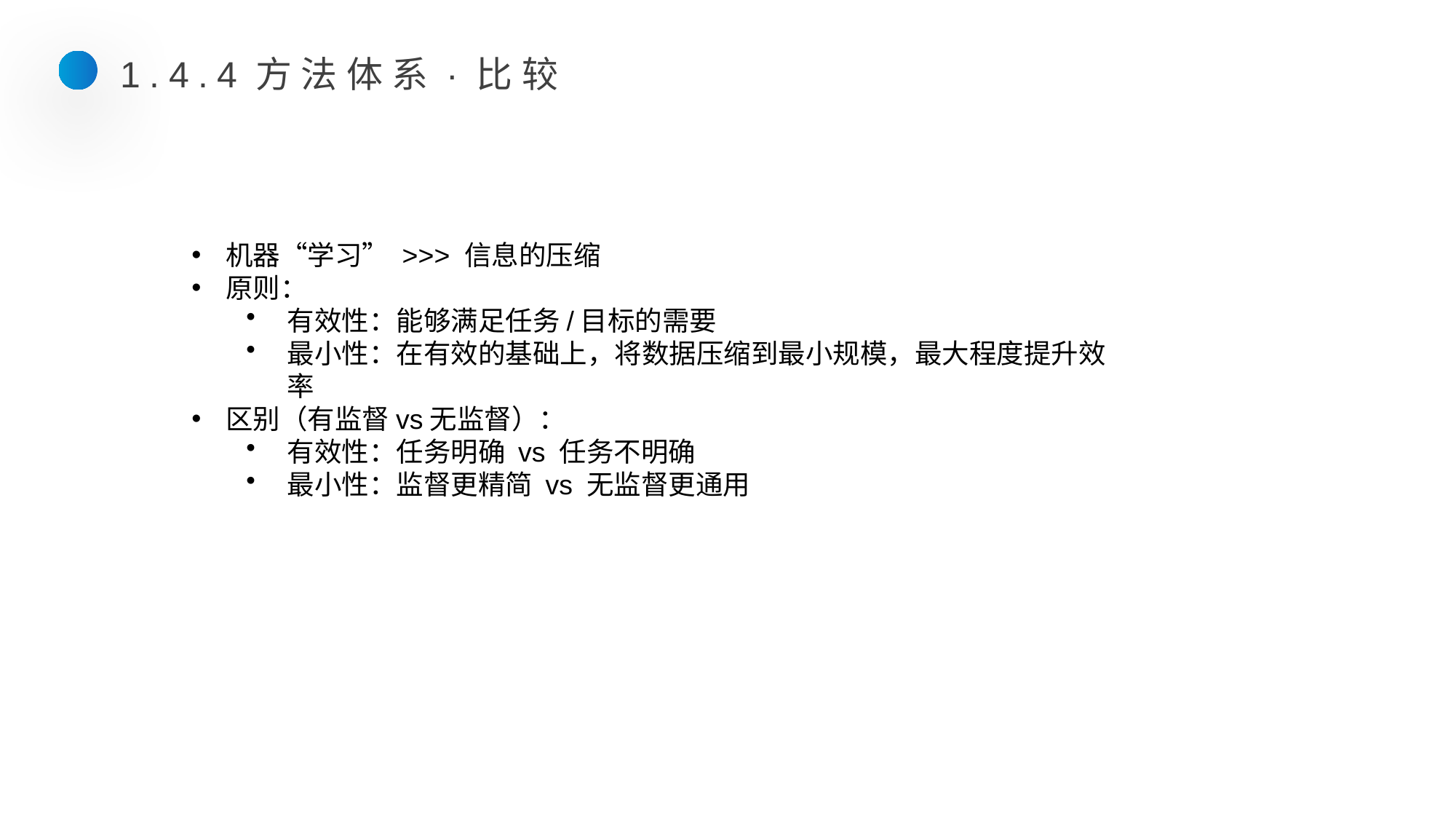

1.4.4方法体系·比较

机器“学习” >>> 信息的压缩
原则：
有效性：能够满足任务/目标的需要
最小性：在有效的基础上，将数据压缩到最小规模，最大程度提升效率
区别（有监督vs无监督）：
有效性：任务明确 vs 任务不明确
最小性：监督更精简 vs 无监督更通用